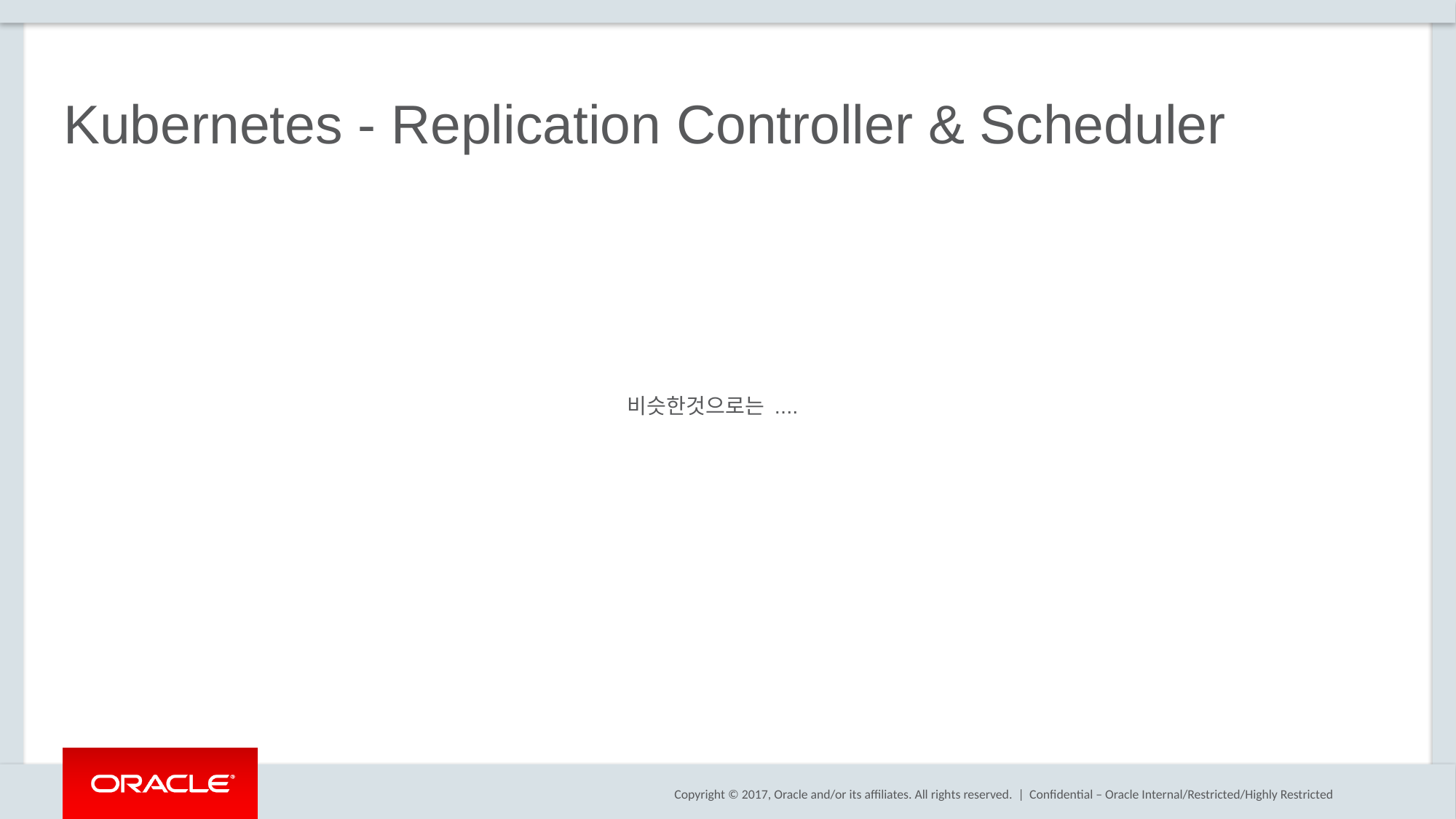

# Kubernetes - Replication Controller & Scheduler
비슷한것으로는 ....
Confidential – Oracle Internal/Restricted/Highly Restricted
24